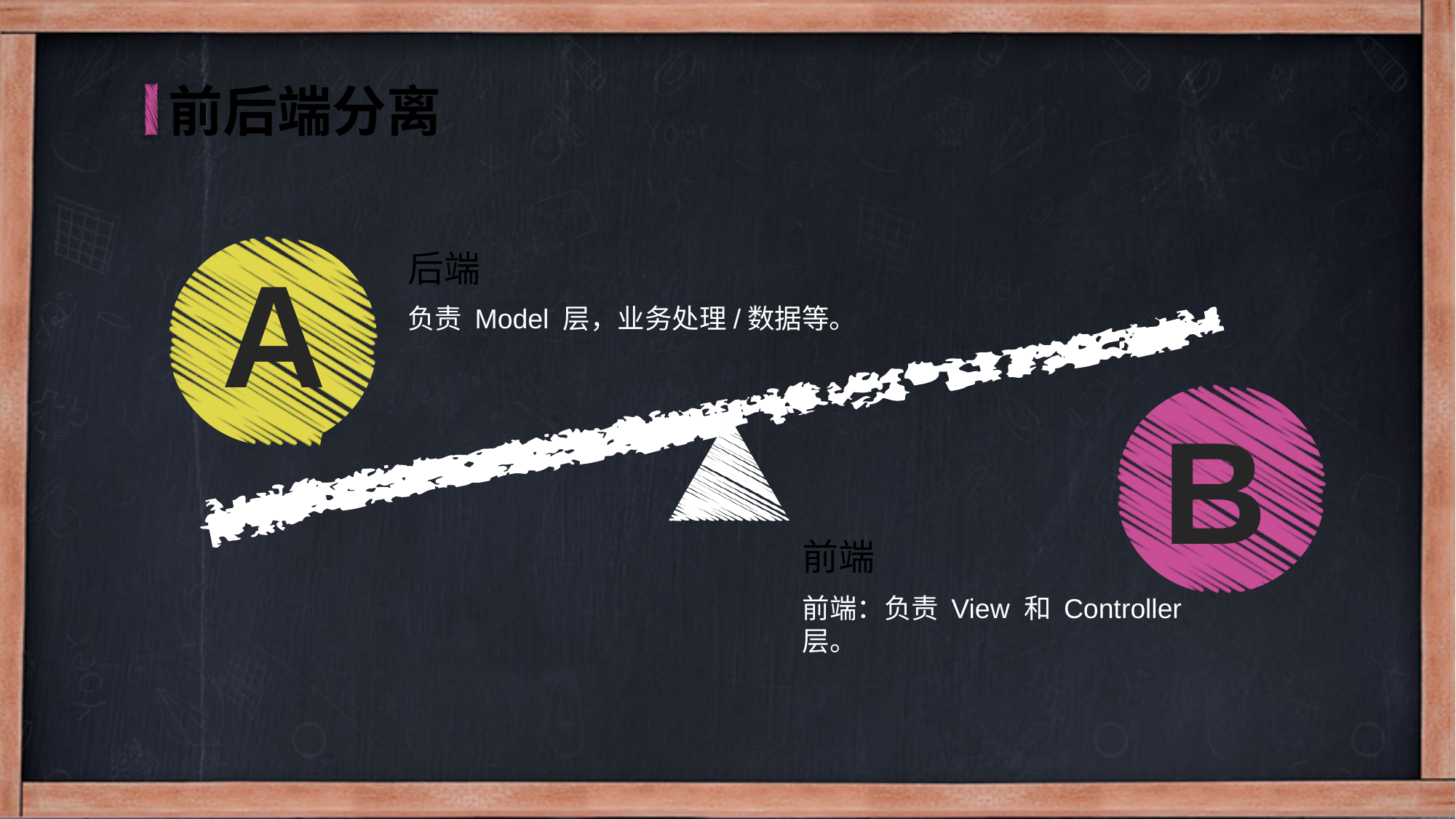

前后端分离

A
后端
负责 Model 层，业务处理/数据等。

B

前端
前端：负责 View 和 Controller 层。